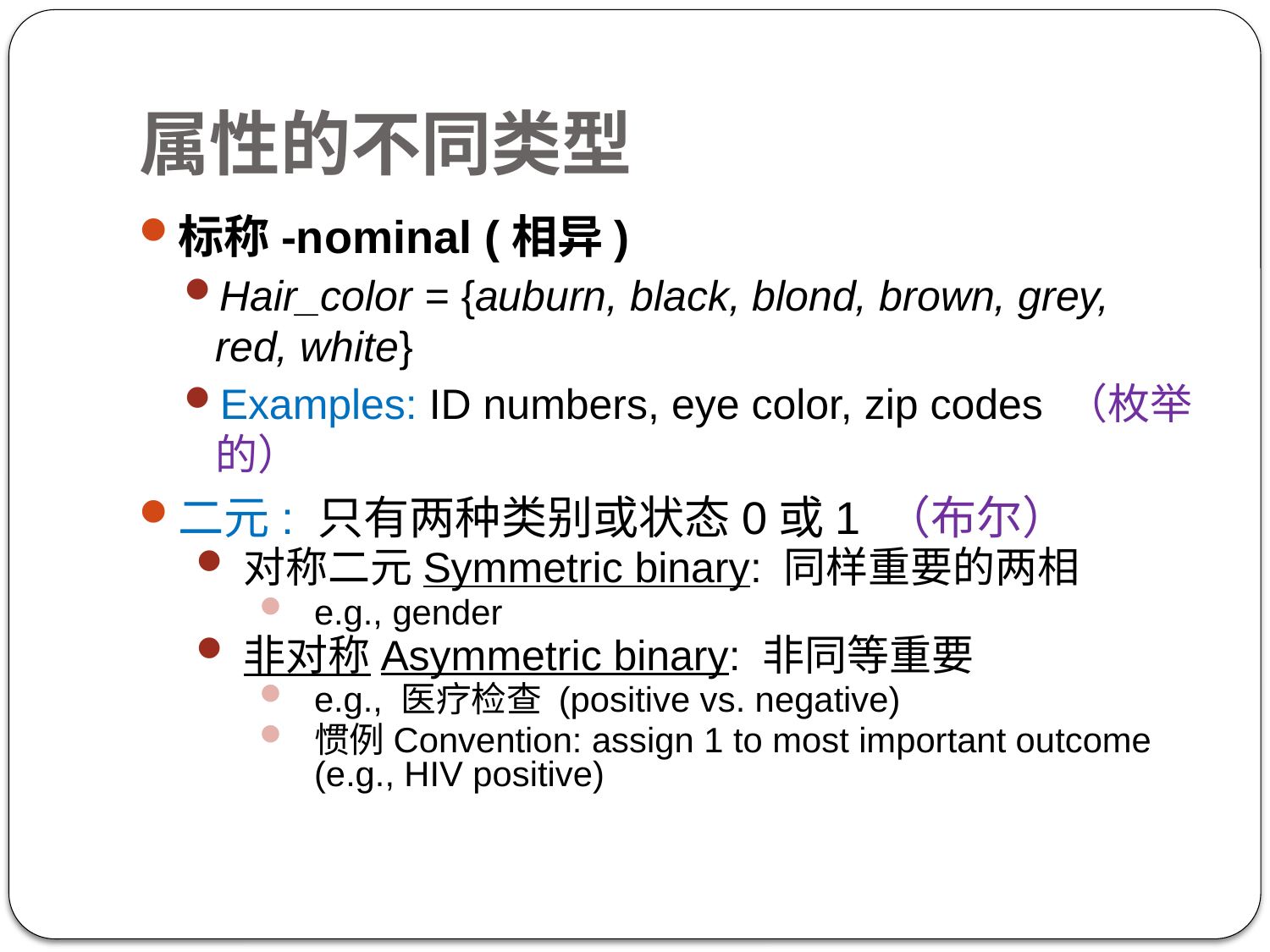

# 属性的不同类型
标称-nominal (相异)
Hair_color = {auburn, black, blond, brown, grey, red, white}
Examples: ID numbers, eye color, zip codes （枚举的）
二元: 只有两种类别或状态0或1 （布尔）
对称二元Symmetric binary: 同样重要的两相
e.g., gender
非对称Asymmetric binary: 非同等重要
e.g., 医疗检查 (positive vs. negative)
惯例Convention: assign 1 to most important outcome (e.g., HIV positive)